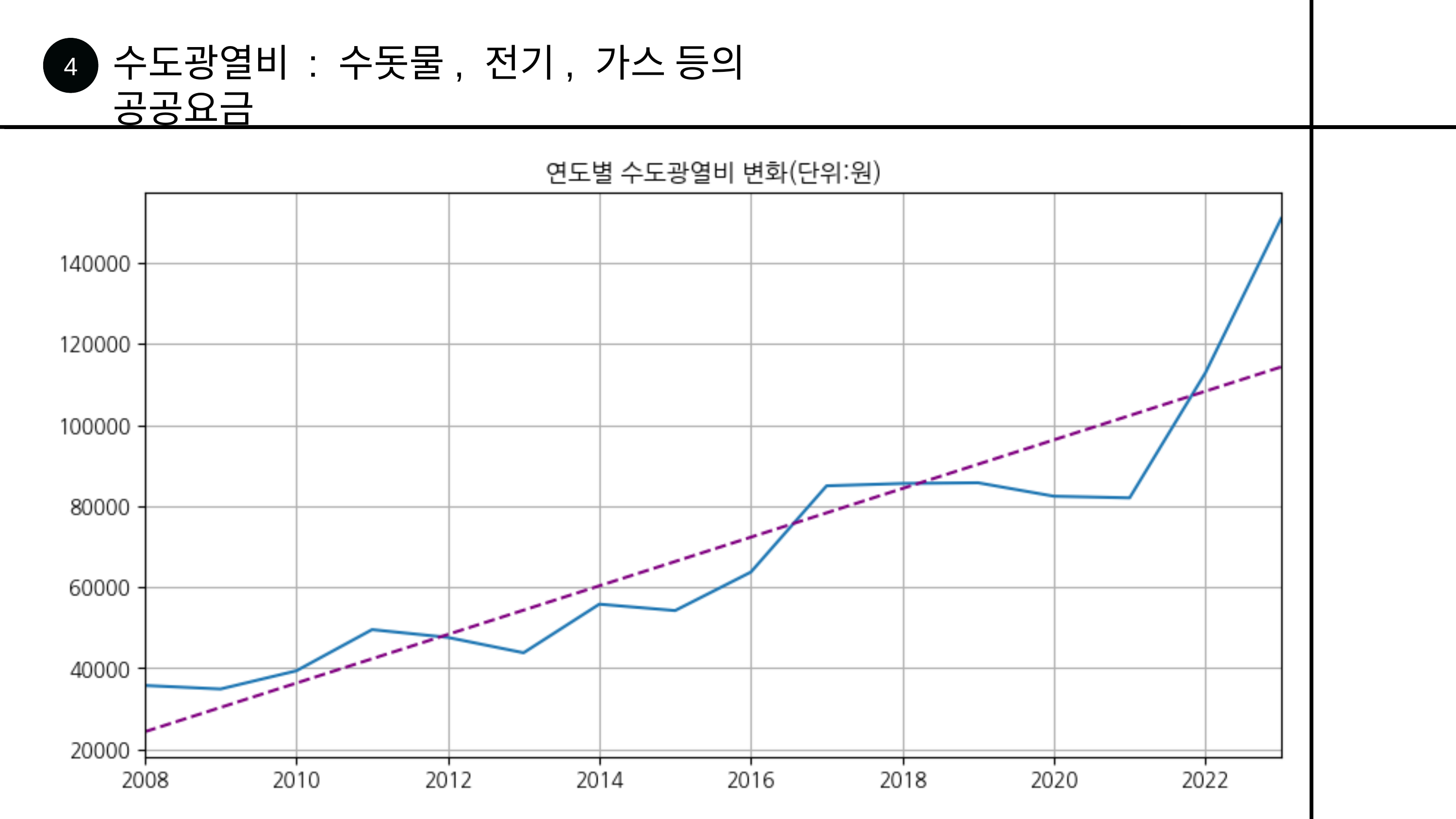

4
수도광열비 : 수돗물, 전기, 가스 등의 공공요금